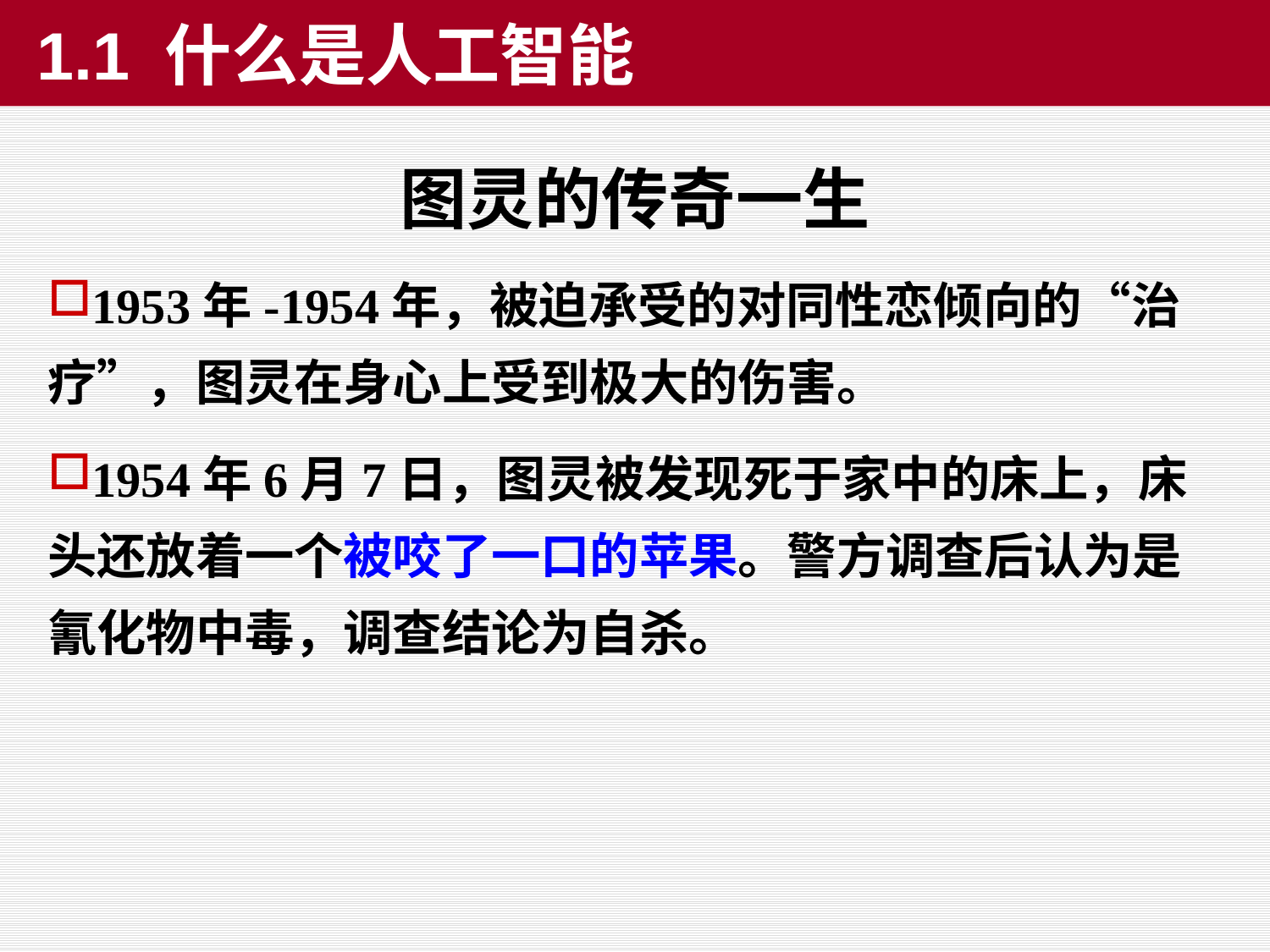

1.1 什么是人工智能
图灵的传奇一生
1953年-1954年，被迫承受的对同性恋倾向的“治疗”，图灵在身心上受到极大的伤害。
1954年6月7日，图灵被发现死于家中的床上，床头还放着一个被咬了一口的苹果。警方调查后认为是氰化物中毒，调查结论为自杀。